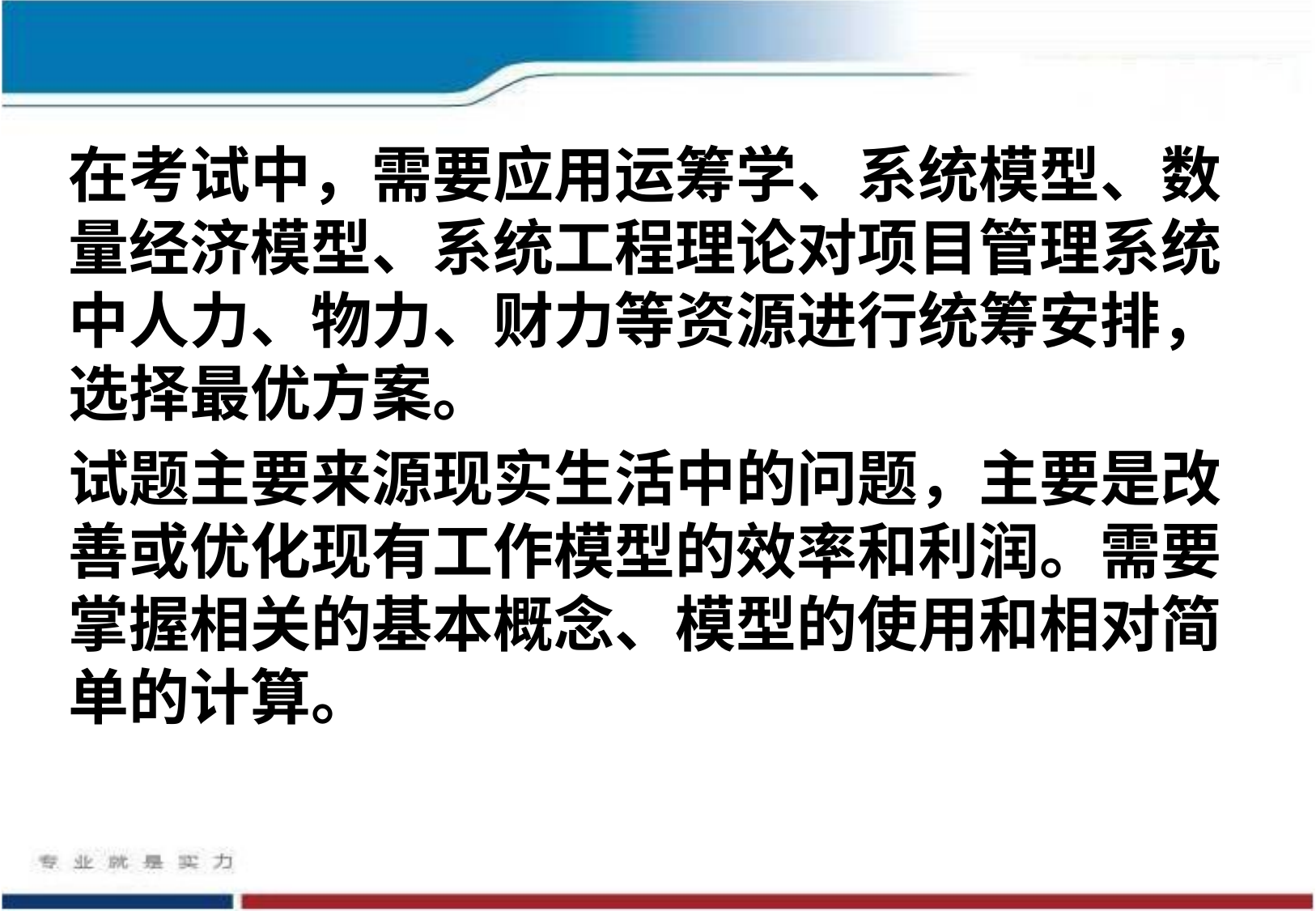

在考试中，需要应用运筹学、系统模型、数量经济模型、系统工程理论对项目管理系统中人力、物力、财力等资源进行统筹安排，选择最优方案。
试题主要来源现实生活中的问题，主要是改善或优化现有工作模型的效率和利润。需要掌握相关的基本概念、模型的使用和相对简单的计算。